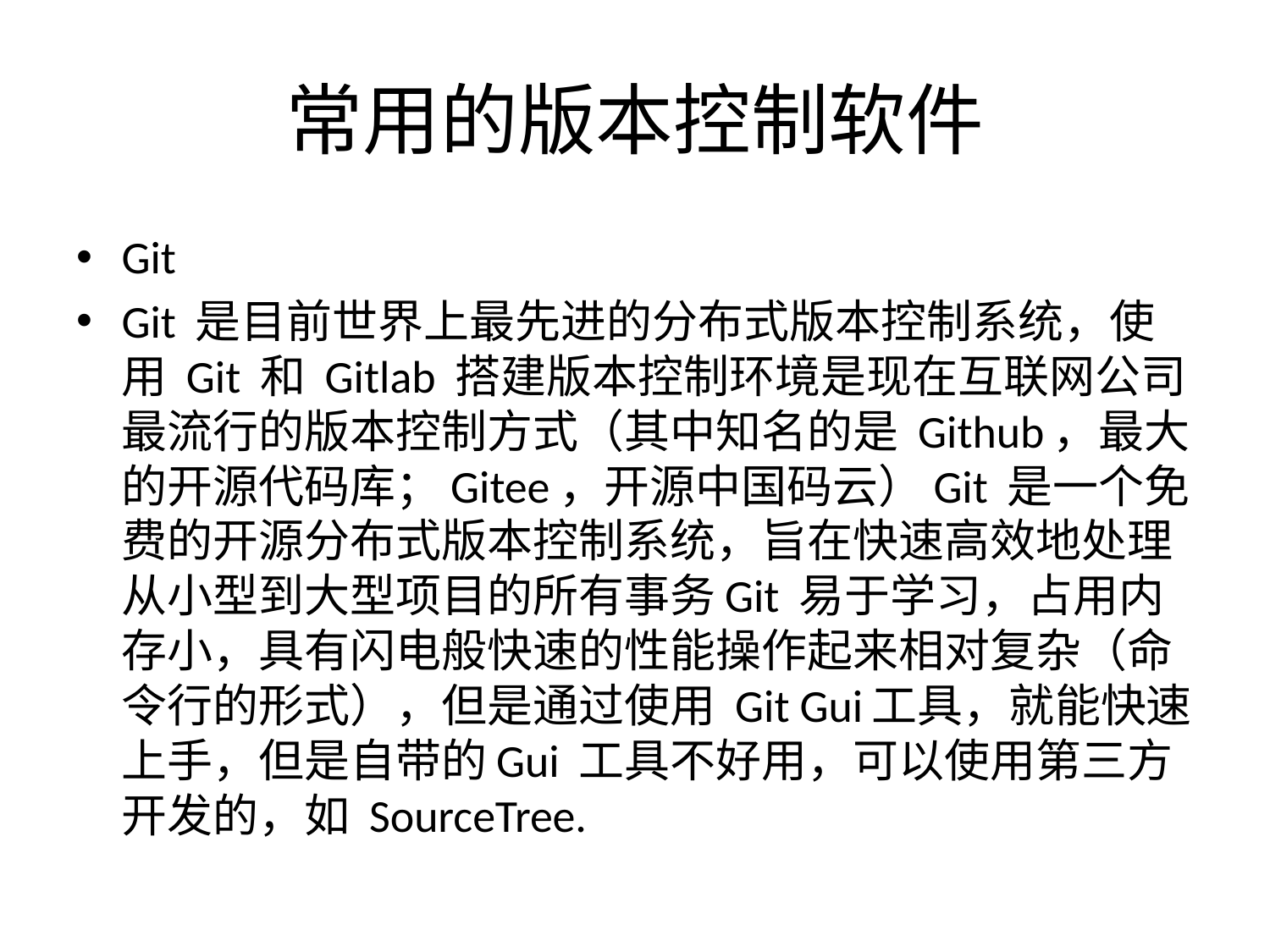

# 常用的版本控制软件
Git
Git 是目前世界上最先进的分布式版本控制系统，使用 Git 和 Gitlab 搭建版本控制环境是现在互联网公司最流行的版本控制方式（其中知名的是 Github，最大的开源代码库；Gitee，开源中国码云）Git 是一个免费的开源分布式版本控制系统，旨在快速高效地处理从小型到大型项目的所有事务Git 易于学习，占用内存小，具有闪电般快速的性能操作起来相对复杂（命令行的形式），但是通过使用 Git Gui工具，就能快速上手，但是自带的Gui 工具不好用，可以使用第三方开发的，如 SourceTree.